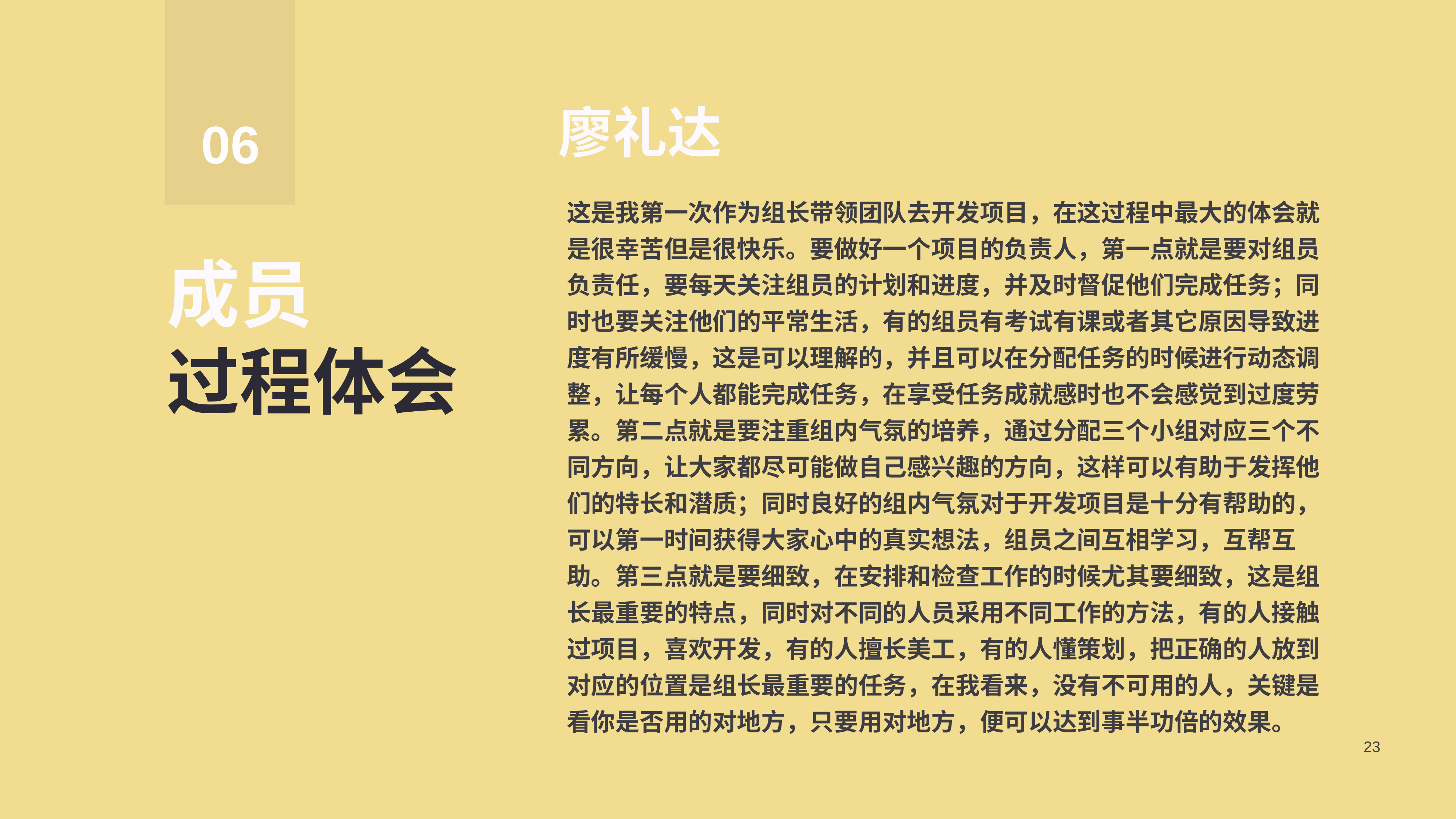

06
廖礼达
这是我第一次作为组长带领团队去开发项目，在这过程中最大的体会就是很幸苦但是很快乐。要做好一个项目的负责人，第一点就是要对组员负责任，要每天关注组员的计划和进度，并及时督促他们完成任务；同时也要关注他们的平常生活，有的组员有考试有课或者其它原因导致进度有所缓慢，这是可以理解的，并且可以在分配任务的时候进行动态调整，让每个人都能完成任务，在享受任务成就感时也不会感觉到过度劳累。第二点就是要注重组内气氛的培养，通过分配三个小组对应三个不同方向，让大家都尽可能做自己感兴趣的方向，这样可以有助于发挥他们的特长和潜质；同时良好的组内气氛对于开发项目是十分有帮助的，可以第一时间获得大家心中的真实想法，组员之间互相学习，互帮互助。第三点就是要细致，在安排和检查工作的时候尤其要细致，这是组长最重要的特点，同时对不同的人员采用不同工作的方法，有的人接触过项目，喜欢开发，有的人擅长美工，有的人懂策划，把正确的人放到对应的位置是组长最重要的任务，在我看来，没有不可用的人，关键是看你是否用的对地方，只要用对地方，便可以达到事半功倍的效果。
成员
过程体会
23